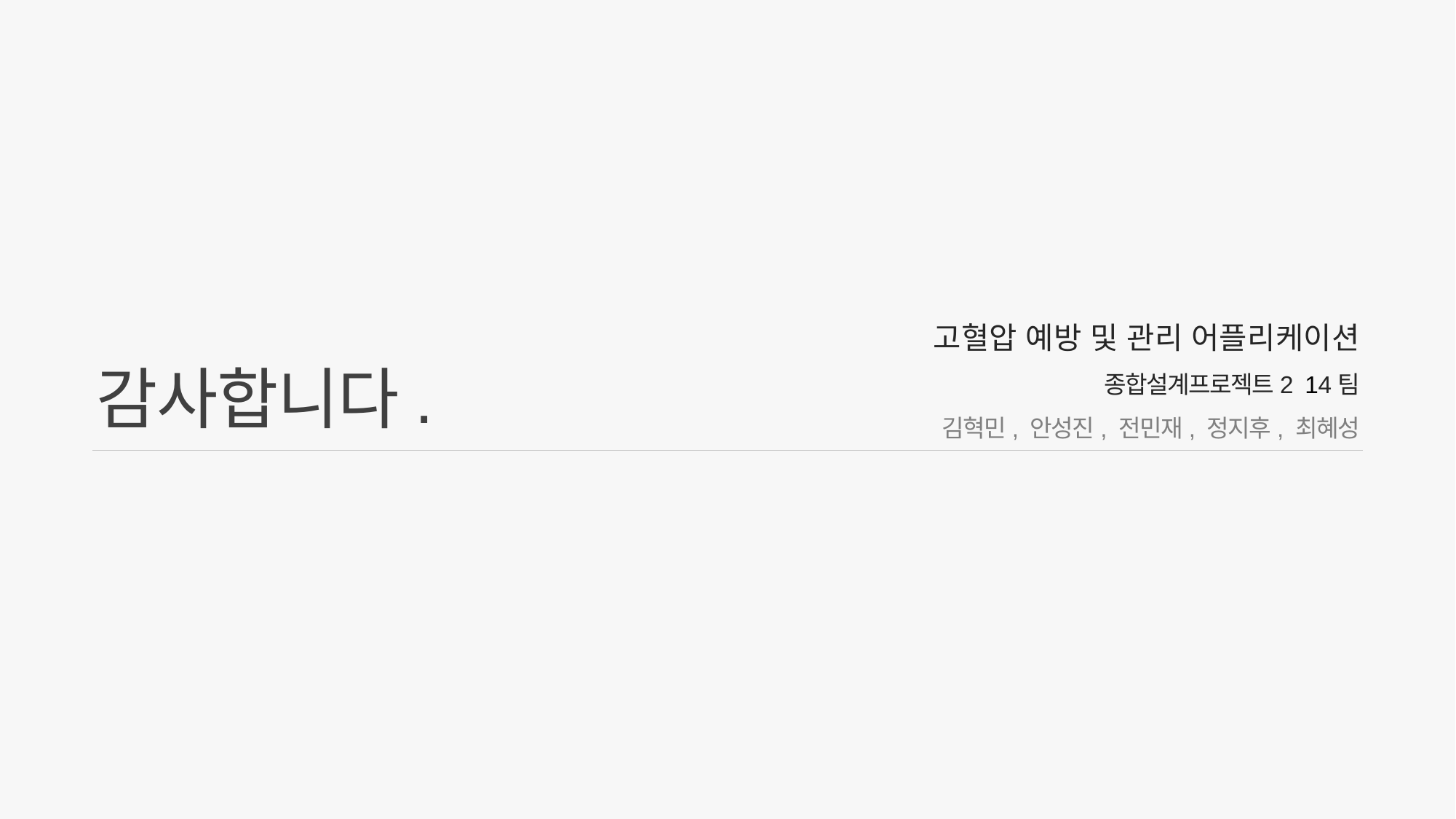

고혈압 예방 및 관리 어플리케이션
종합설계프로젝트2  14팀
김혁민, 안성진, 전민재, 정지후, 최혜성
감사합니다.